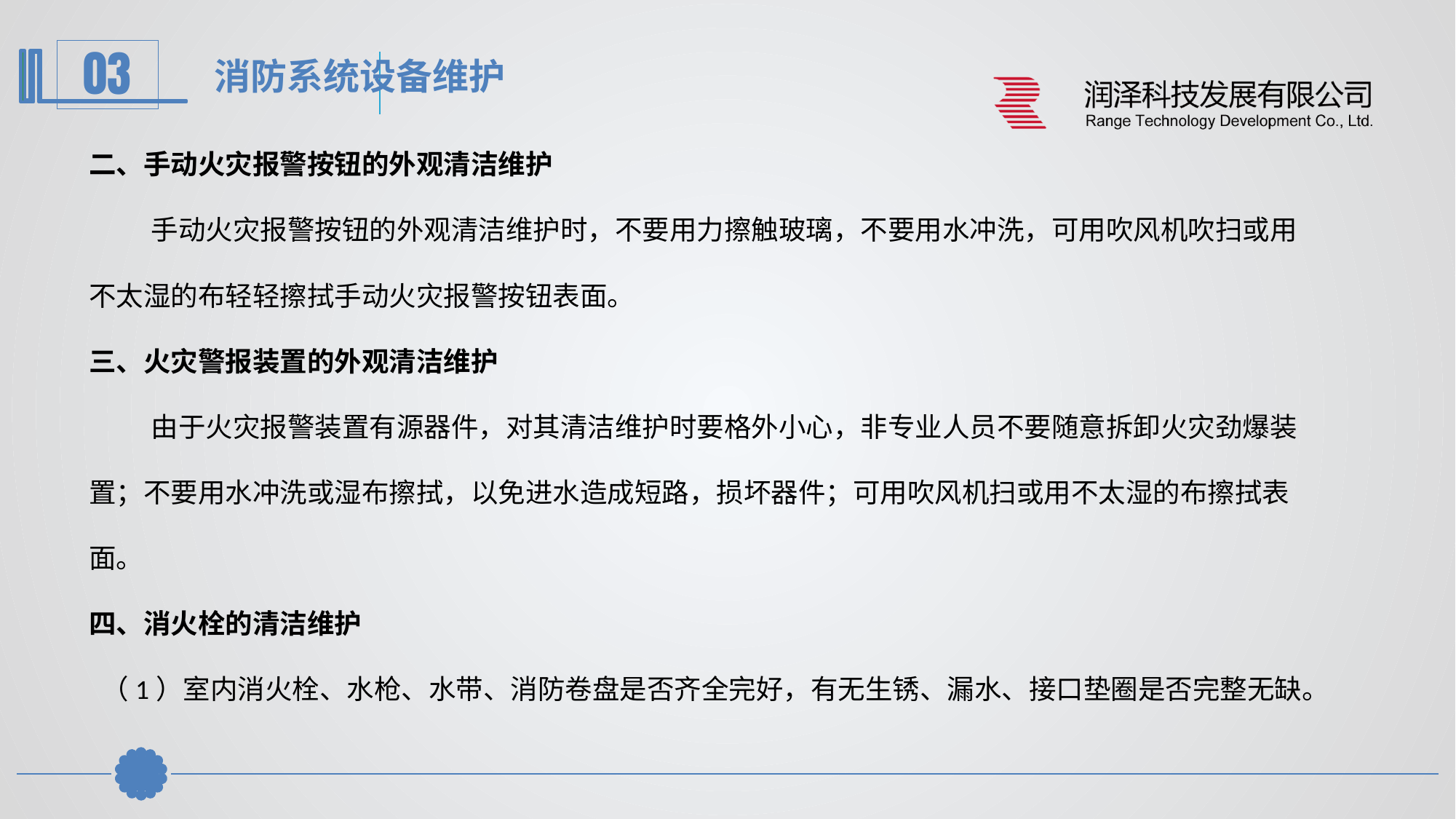

消防系统设备维护
二、手动火灾报警按钮的外观清洁维护
         手动火灾报警按钮的外观清洁维护时，不要用力擦触玻璃，不要用水冲洗，可用吹风机吹扫或用不太湿的布轻轻擦拭手动火灾报警按钮表面。
三、火灾警报装置的外观清洁维护
         由于火灾报警装置有源器件，对其清洁维护时要格外小心，非专业人员不要随意拆卸火灾劲爆装置；不要用水冲洗或湿布擦拭，以免进水造成短路，损坏器件；可用吹风机扫或用不太湿的布擦拭表面。
四、消火栓的清洁维护
 （1）室内消火栓、水枪、水带、消防卷盘是否齐全完好，有无生锈、漏水、接口垫圈是否完整无缺。
38